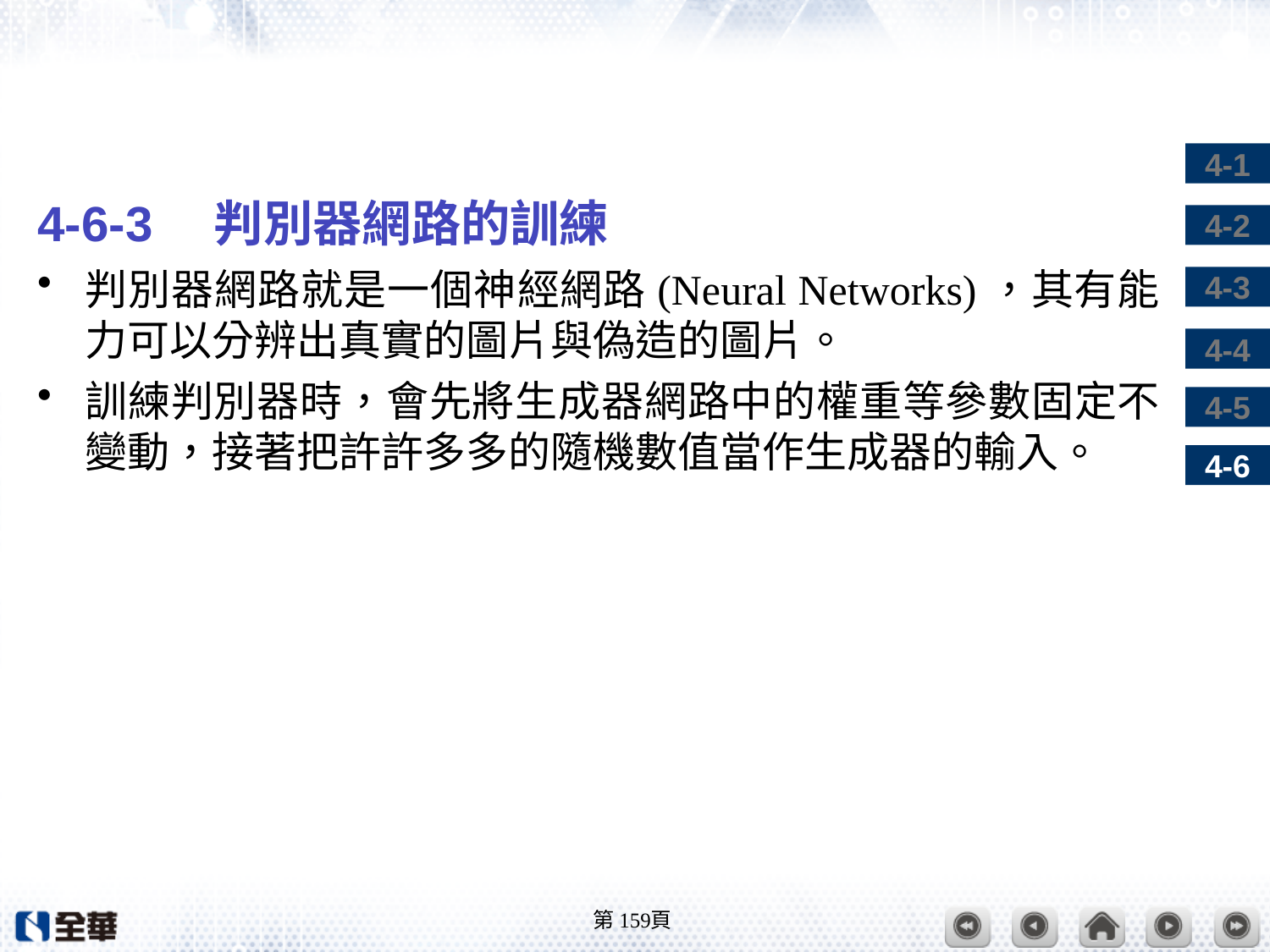

#
4-6-3　判別器網路的訓練
判別器網路就是一個神經網路(Neural Networks)，其有能力可以分辨出真實的圖片與偽造的圖片。
訓練判別器時，會先將生成器網路中的權重等參數固定不變動，接著把許許多多的隨機數值當作生成器的輸入。